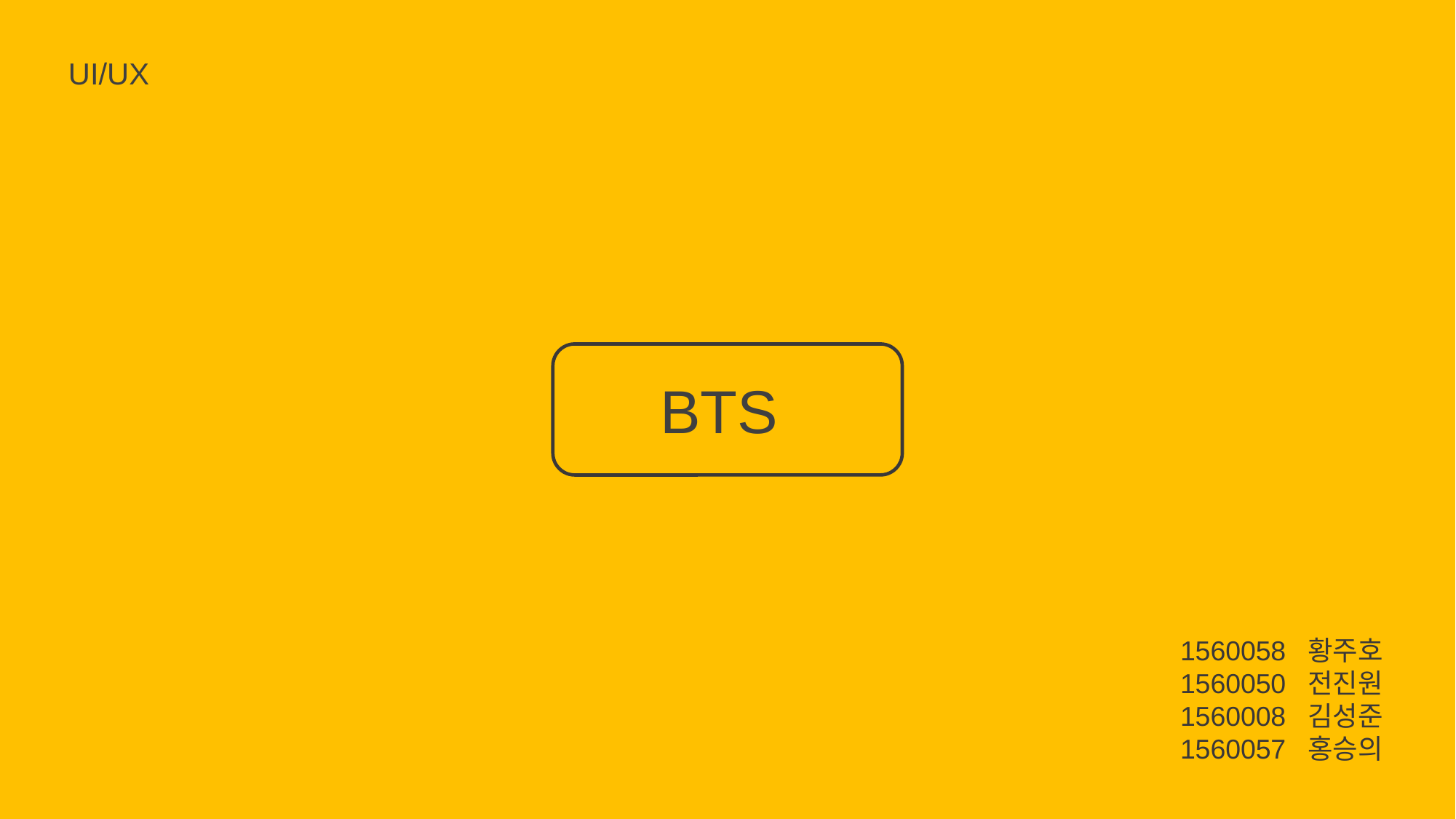

UI/UX

BTS
1560058  황주호
1560050  전진원
1560008  김성준
1560057  홍승의